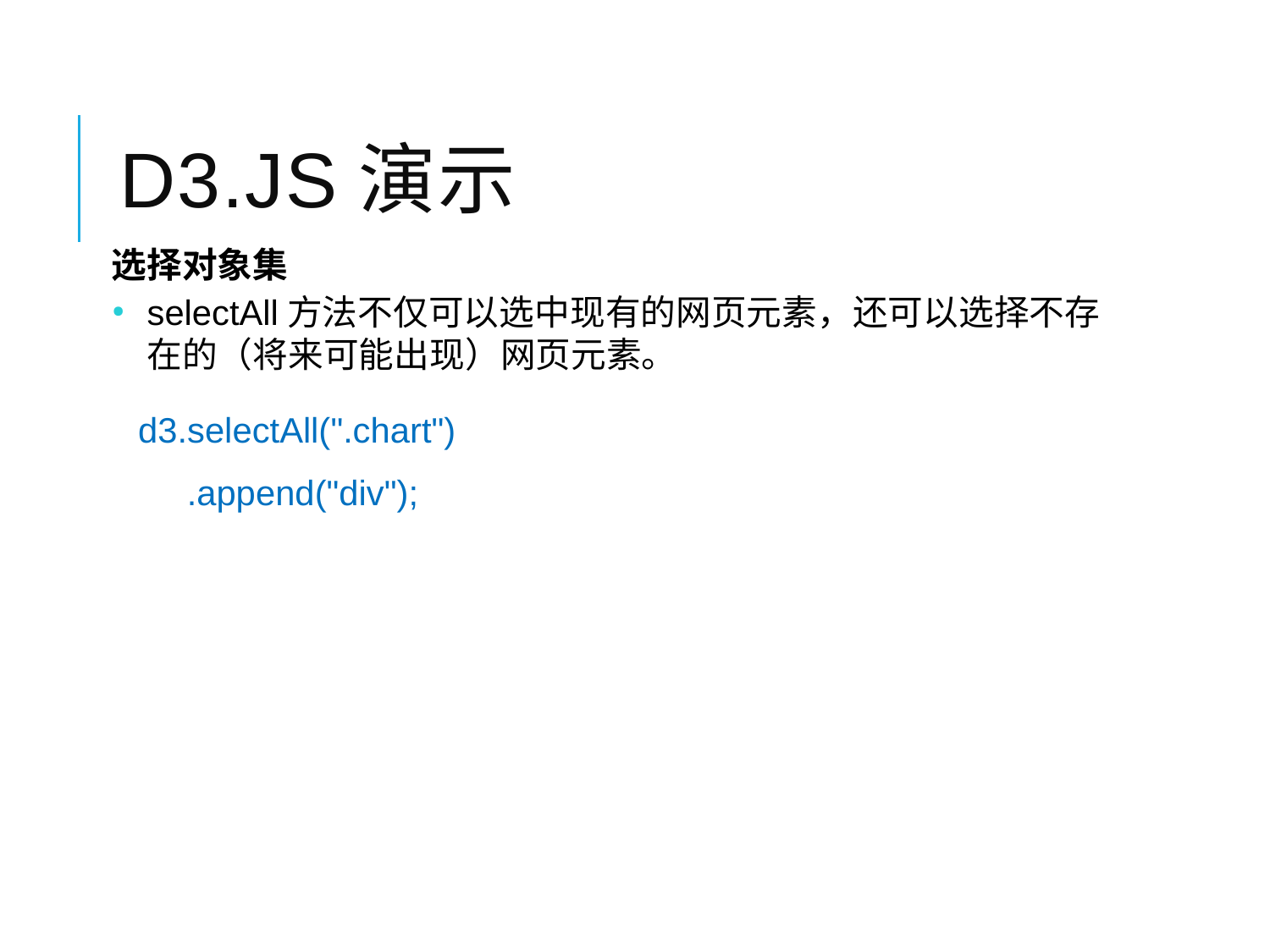

# D3.js演示
选择对象集
selectAll方法不仅可以选中现有的网页元素，还可以选择不存在的（将来可能出现）网页元素。

d3.selectAll(".chart")
     .append("div");